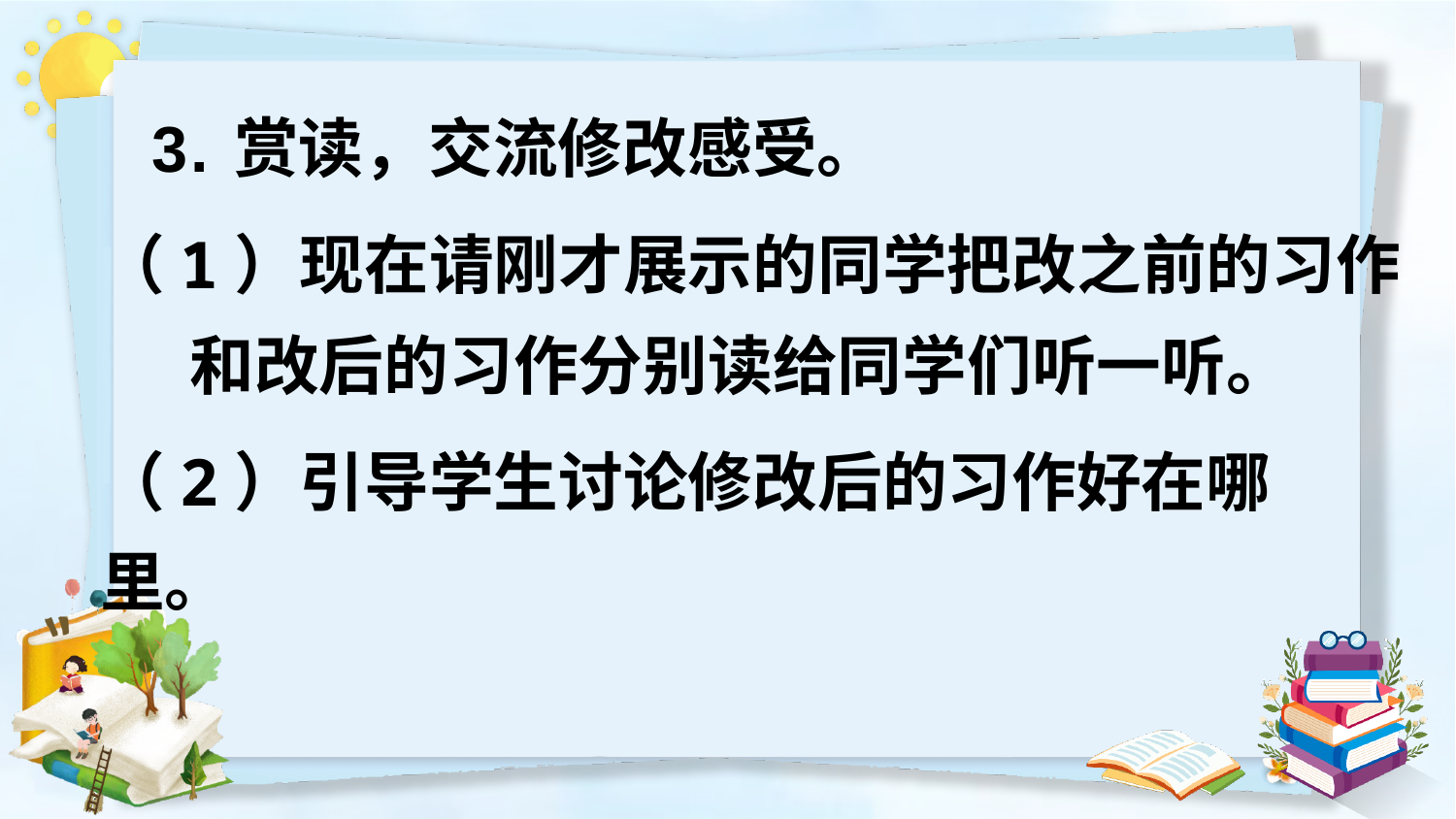

赏读，交流修改感受。
（1）现在请刚才展示的同学把改之前的习作
     和改后的习作分别读给同学们听一听。
（2）引导学生讨论修改后的习作好在哪里。